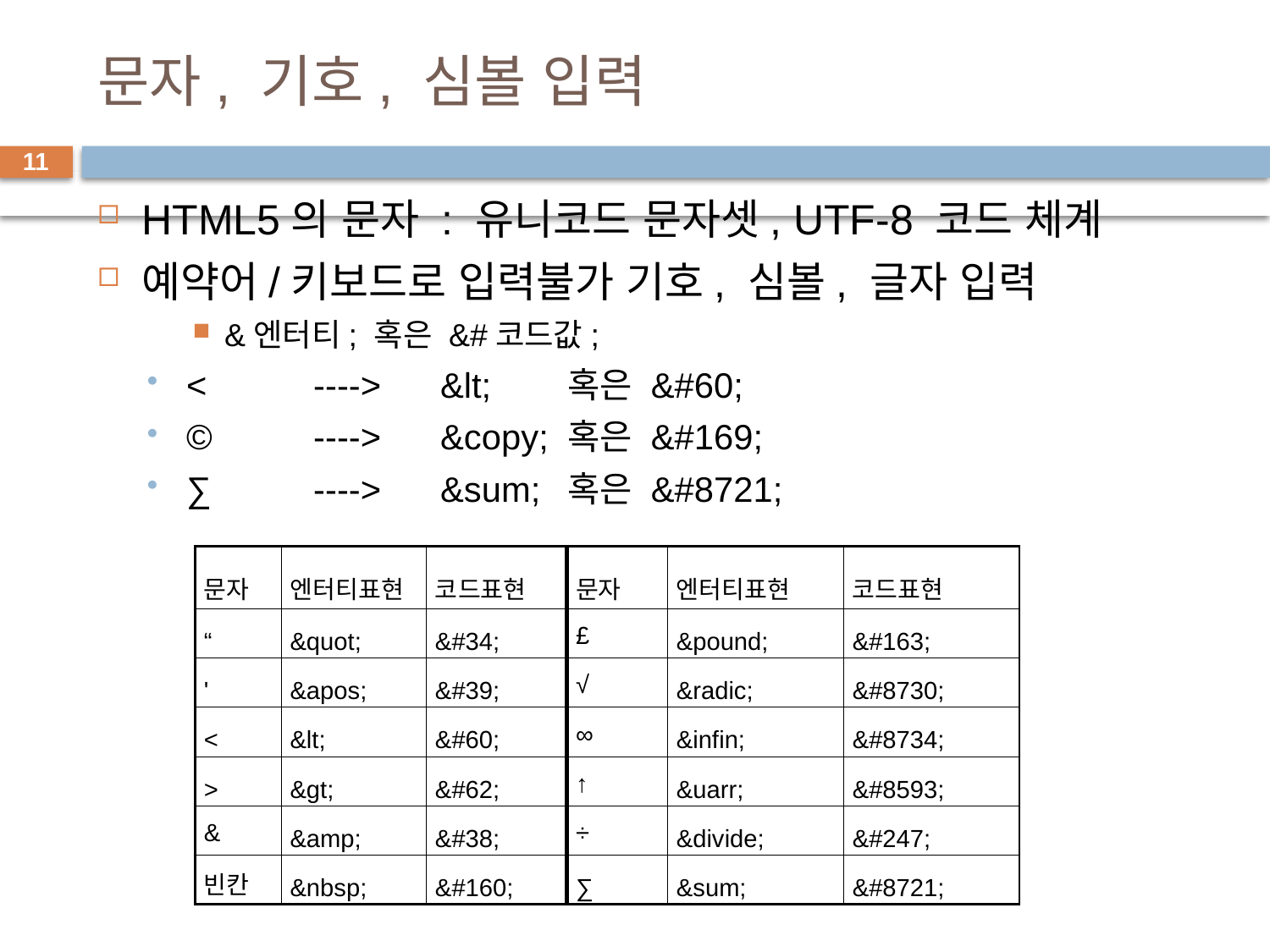

# 문자, 기호, 심볼 입력
11
HTML5의 문자 : 유니코드 문자셋, UTF-8 코드 체계
예약어/키보드로 입력불가 기호, 심볼, 글자 입력
&엔터티; 혹은 &#코드값;
< 	---->	&lt; 	혹은 &#60;
©	---->	&copy; 	혹은 &#169;
∑	---->	&sum; 	혹은 &#8721;

| 문자 | 엔터티표현 | 코드표현 | 문자 | 엔터티표현 | 코드표현 |
| --- | --- | --- | --- | --- | --- |
| “ | &quot; | &#34; | £ | &pound; | &#163; |
| ' | &apos; | &#39; | √ | &radic; | &#8730; |
| < | &lt; | &#60; | ∞ | &infin; | &#8734; |
| > | &gt; | &#62; | ↑ | &uarr; | &#8593; |
| & | &amp; | &#38; | ÷ | &divide; | &#247; |
| 빈칸 | &nbsp; | &#160; | ∑ | &sum; | &#8721; |